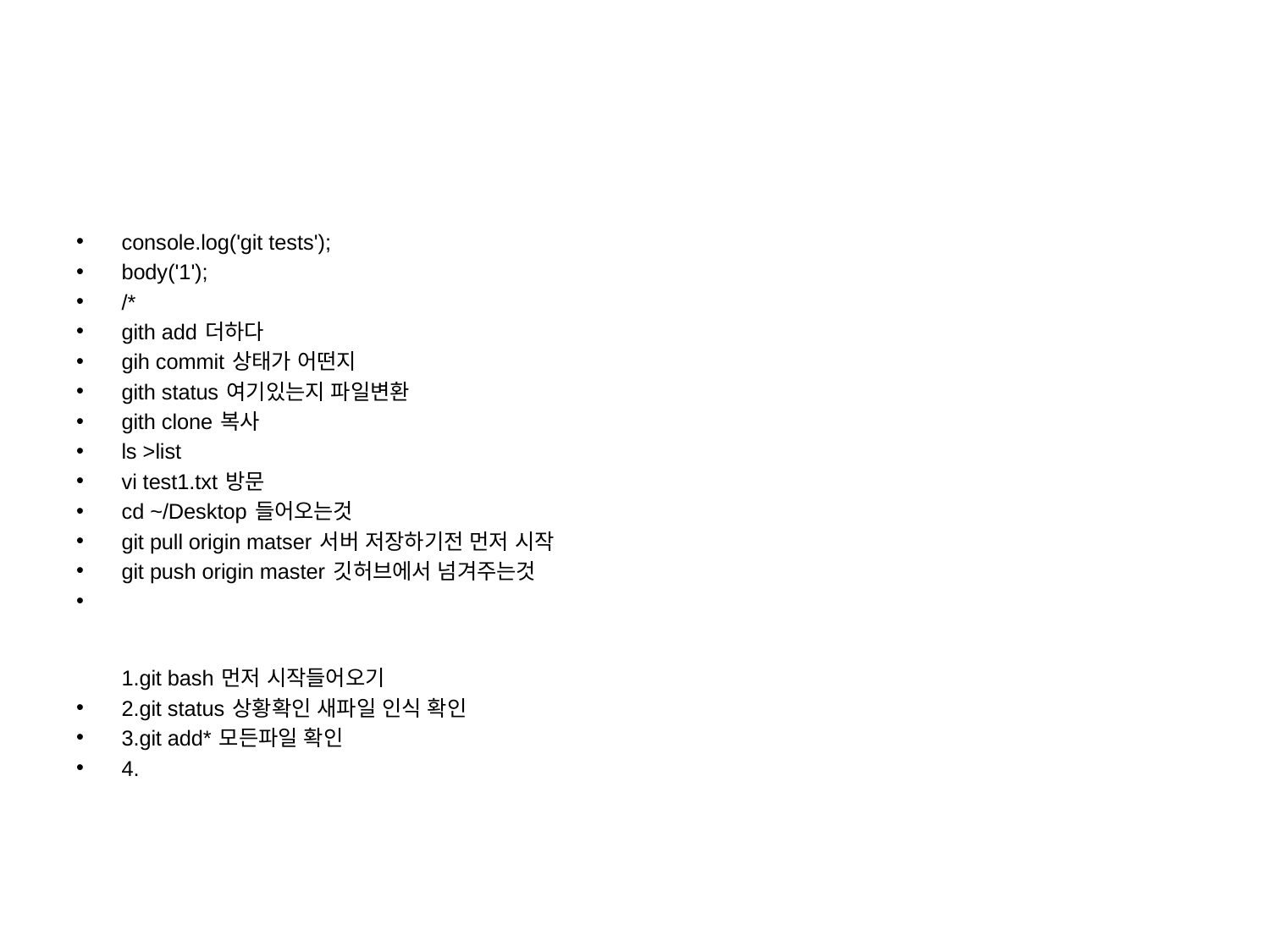

#
console.log('git tests');
body('1');
/*
gith add 더하다
gih commit 상태가 어떤지
gith status 여기있는지 파일변환
gith clone 복사
ls >list
vi test1.txt 방문
cd ~/Desktop 들어오는것
git pull origin matser 서버 저장하기전 먼저 시작
git push origin master 깃허브에서 넘겨주는것
1.git bash 먼저 시작들어오기
2.git status 상황확인 새파일 인식 확인
3.git add* 모든파일 확인
4.